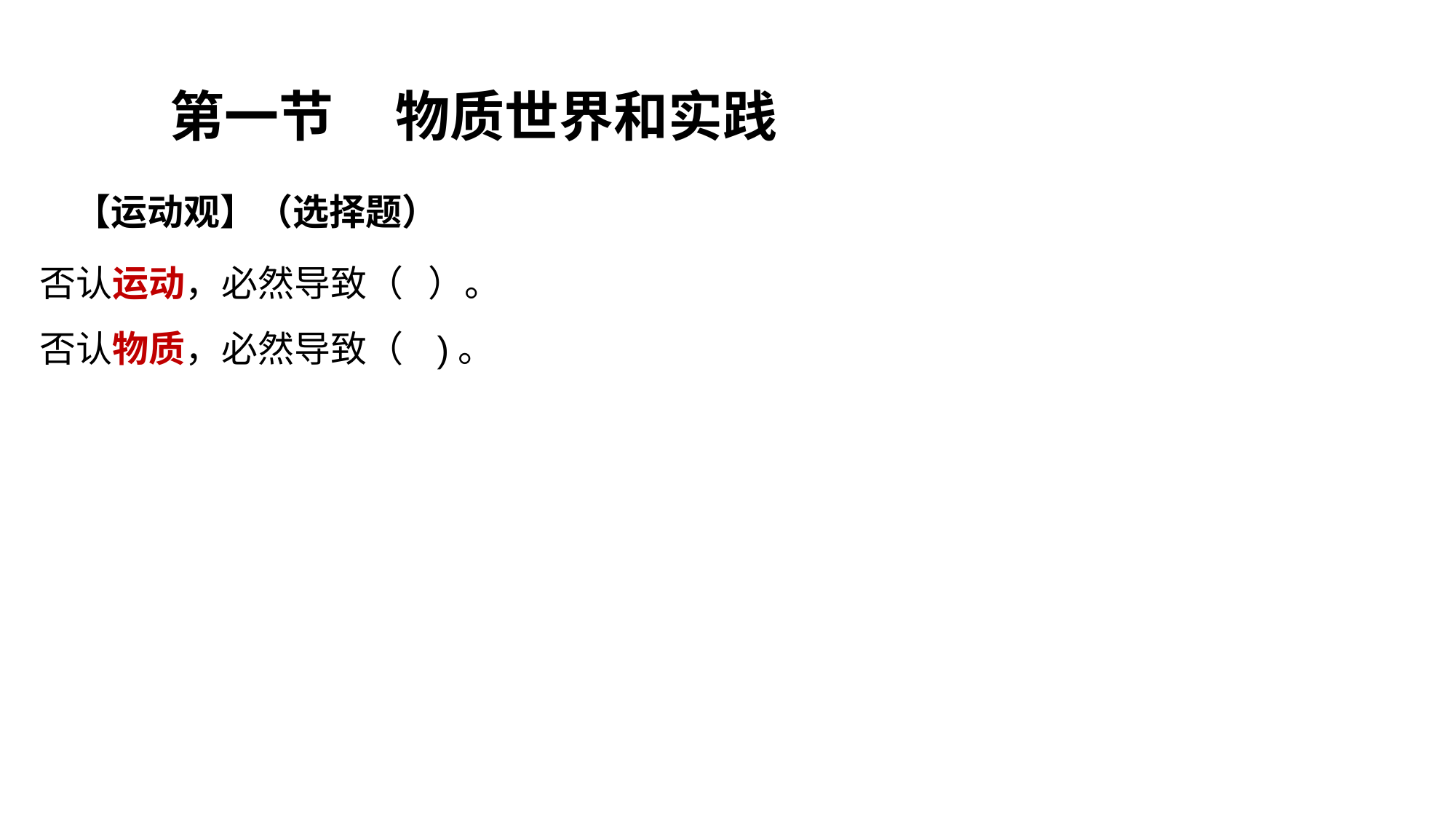

第一节     物质世界和实践

第一章
【运动观】（选择题）

否认运动，必然导致（   ）。
否认物质，必然导致（   )。